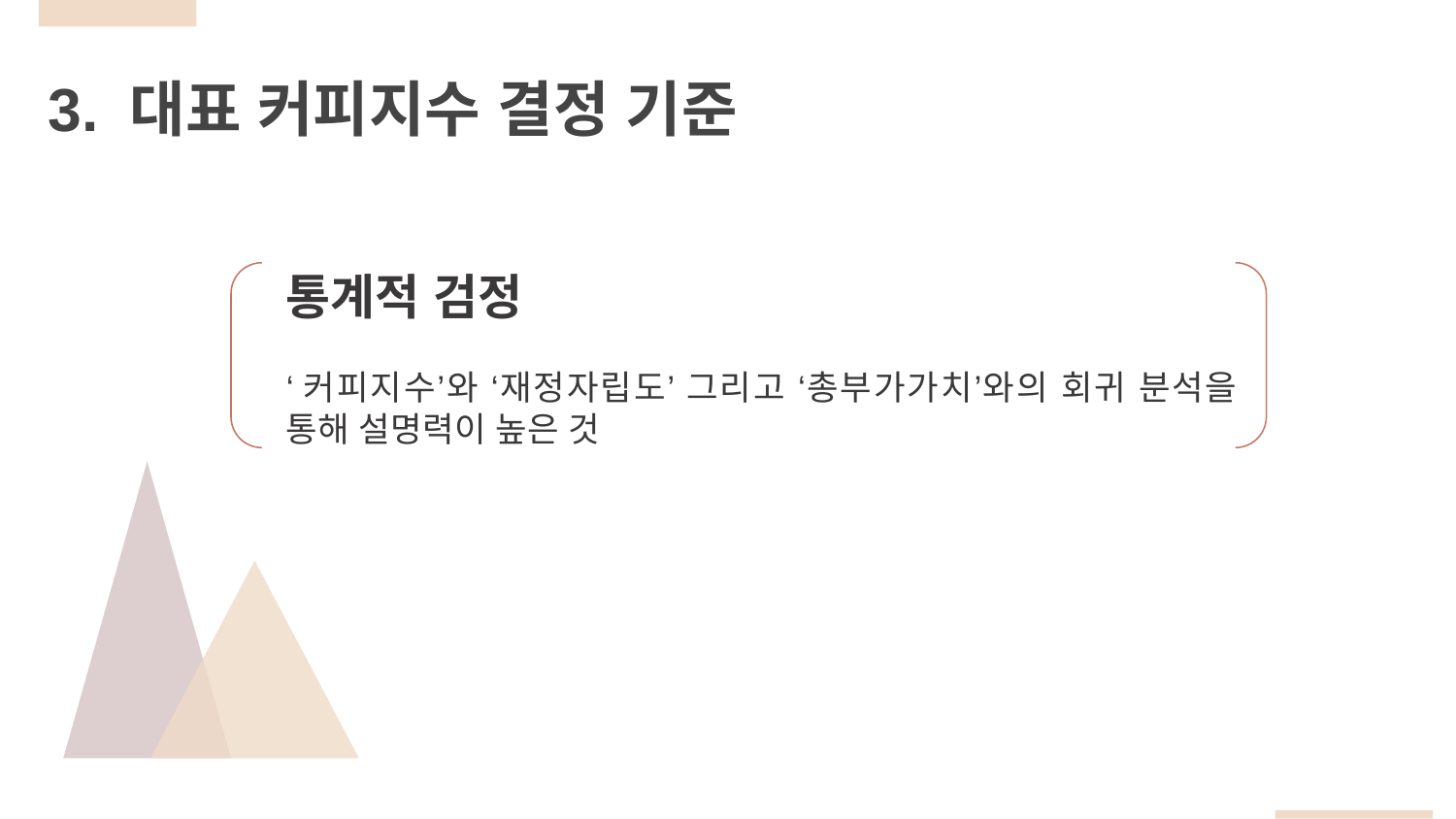

3. 대표 커피지수 결정 기준
통계적 검정
‘커피지수’와 ‘재정자립도’ 그리고 ‘총부가가치’와의 회귀 분석을 통해 설명력이 높은 것